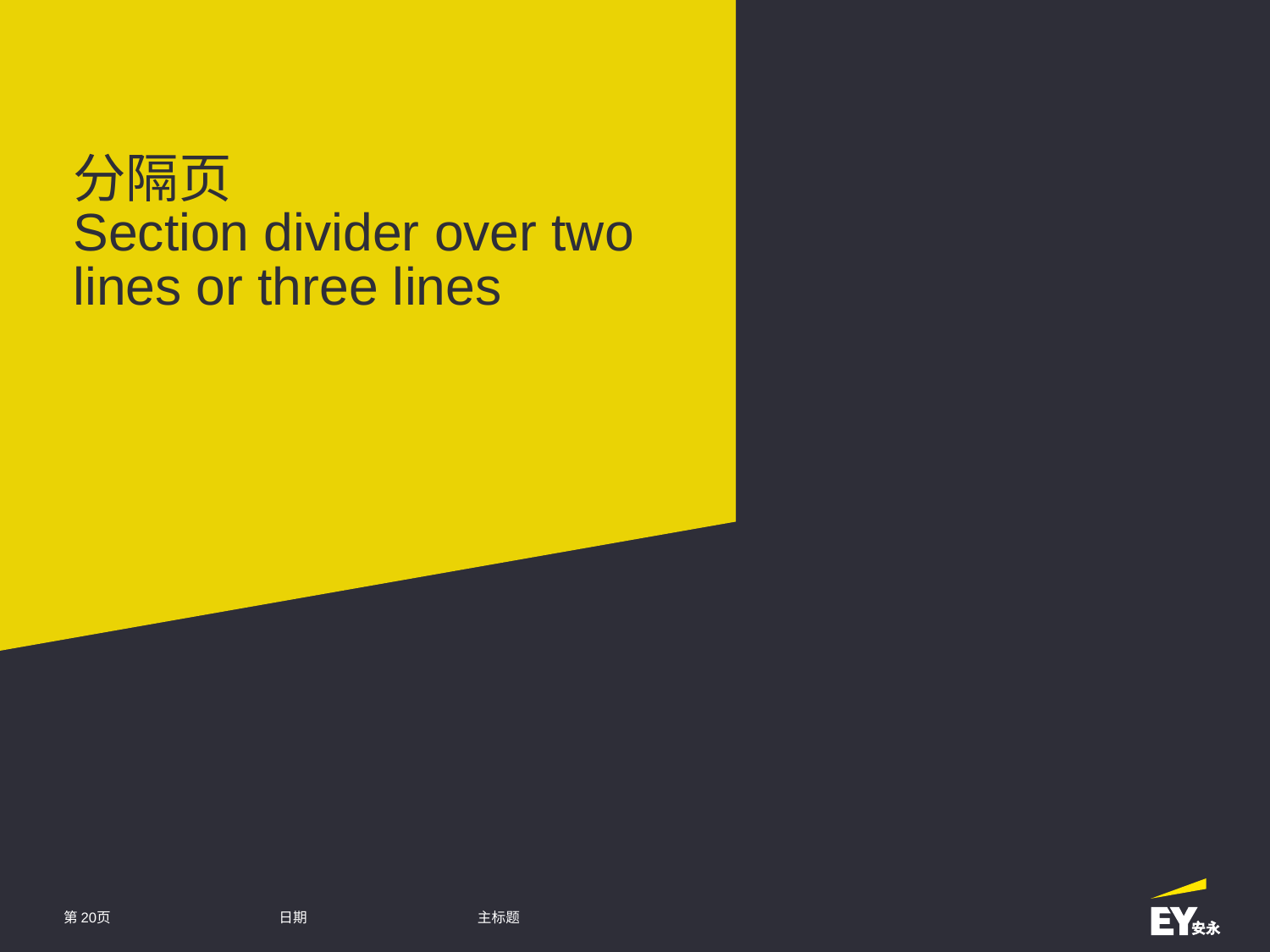

分隔页
Section divider over two lines or three lines
第20页
日期
主标题